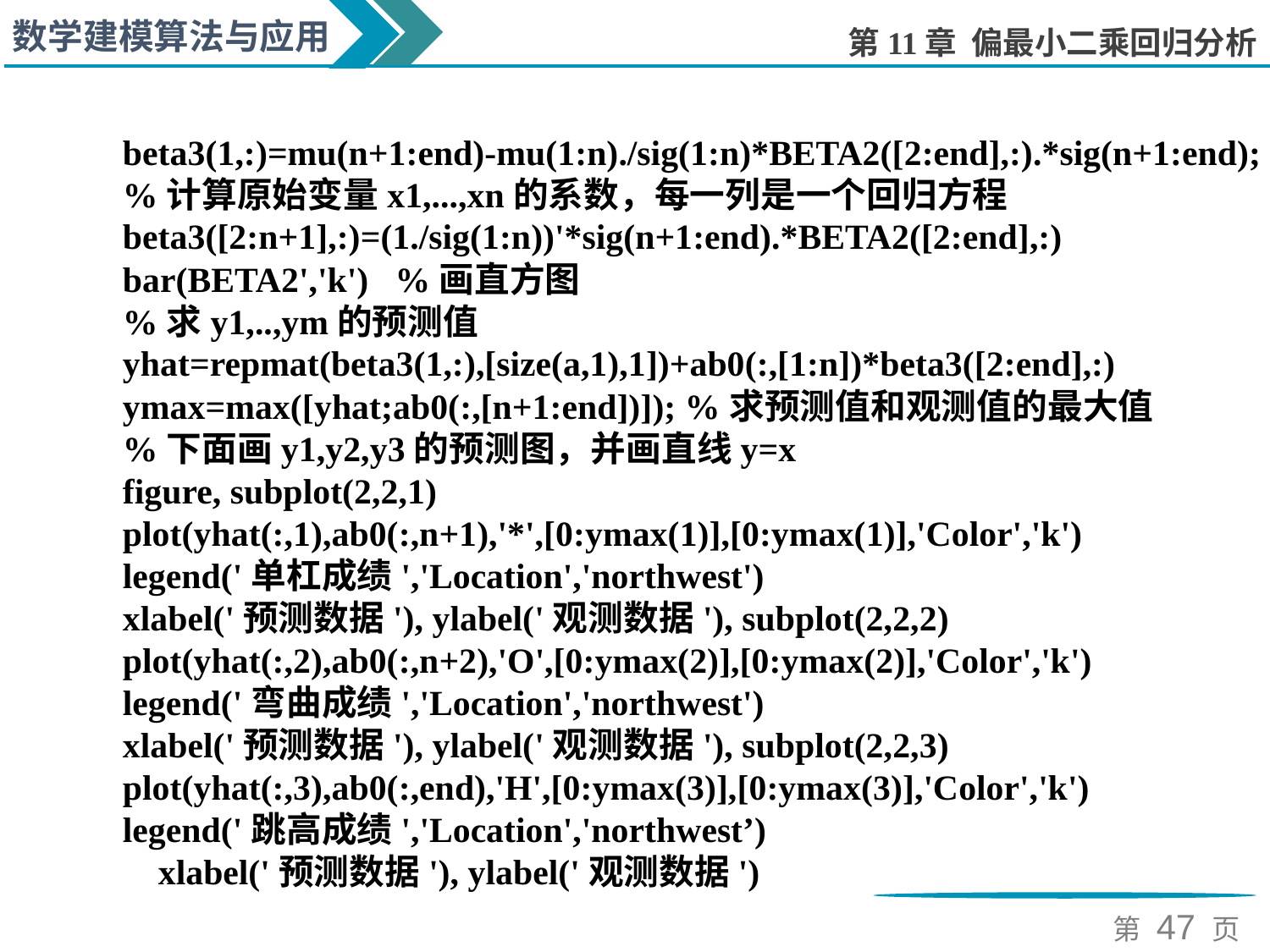

beta3(1,:)=mu(n+1:end)-mu(1:n)./sig(1:n)*BETA2([2:end],:).*sig(n+1:end);
%计算原始变量x1,...,xn的系数，每一列是一个回归方程
beta3([2:n+1],:)=(1./sig(1:n))'*sig(n+1:end).*BETA2([2:end],:)
bar(BETA2','k')   %画直方图
%求y1,..,ym的预测值
yhat=repmat(beta3(1,:),[size(a,1),1])+ab0(:,[1:n])*beta3([2:end],:)
ymax=max([yhat;ab0(:,[n+1:end])]); %求预测值和观测值的最大值
%下面画y1,y2,y3的预测图，并画直线y=x
figure, subplot(2,2,1)
plot(yhat(:,1),ab0(:,n+1),'*',[0:ymax(1)],[0:ymax(1)],'Color','k')
legend('单杠成绩','Location','northwest')
xlabel('预测数据'), ylabel('观测数据'), subplot(2,2,2)
plot(yhat(:,2),ab0(:,n+2),'O',[0:ymax(2)],[0:ymax(2)],'Color','k')
legend('弯曲成绩','Location','northwest')
xlabel('预测数据'), ylabel('观测数据'), subplot(2,2,3)
plot(yhat(:,3),ab0(:,end),'H',[0:ymax(3)],[0:ymax(3)],'Color','k')
legend('跳高成绩','Location','northwest’)
    xlabel('预测数据'), ylabel('观测数据')